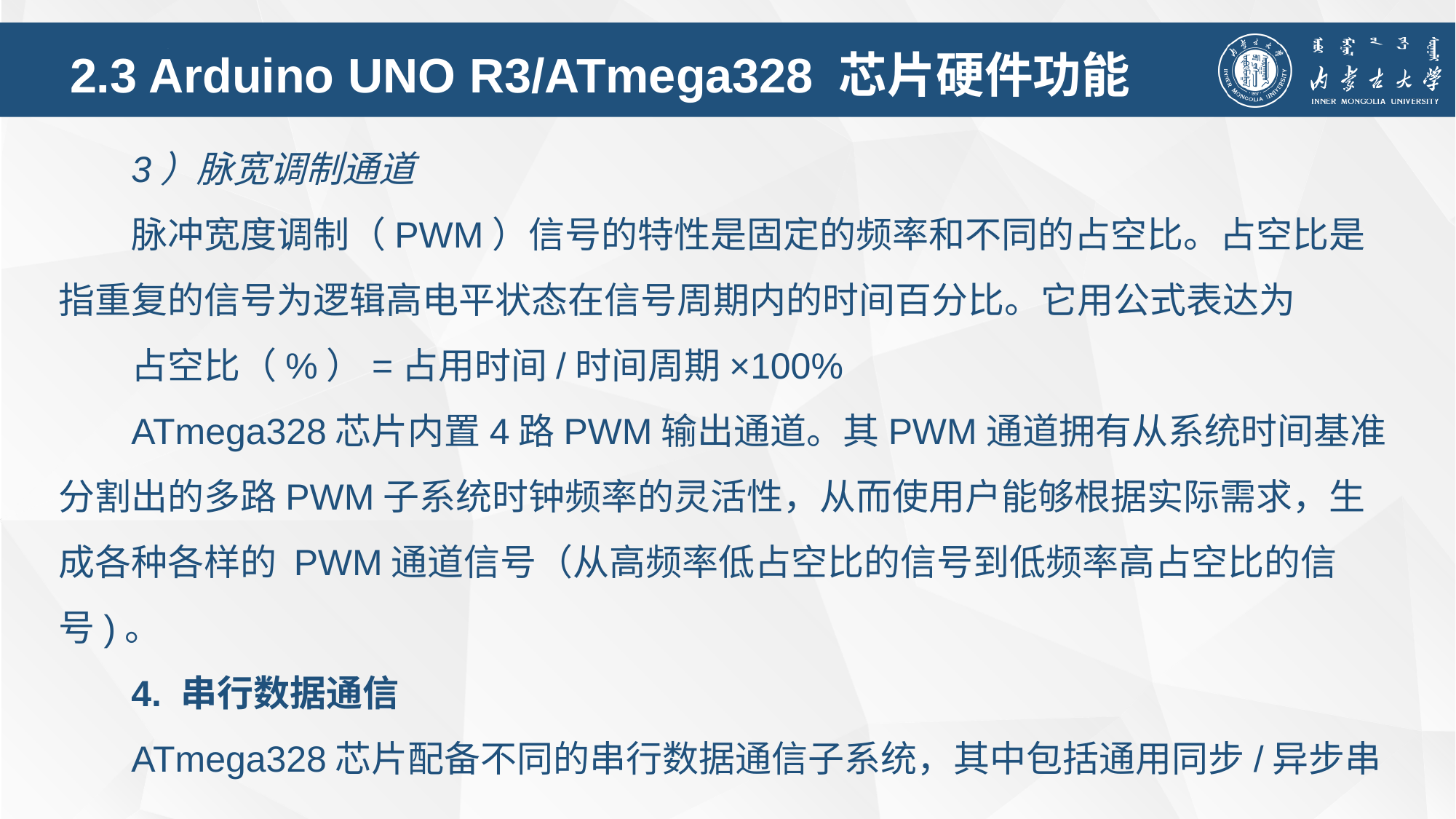

2.3 Arduino UNO R3/ATmega328 芯片硬件功能

3）脉宽调制通道
脉冲宽度调制（PWM）信号的特性是固定的频率和不同的占空比。占空比是指重复的信号为逻辑高电平状态在信号周期内的时间百分比。它用公式表达为
占空比（%）=占用时间/时间周期×100%
ATmega328芯片内置4路PWM输出通道。其PWM通道拥有从系统时间基准分割出的多路PWM子系统时钟频率的灵活性，从而使用户能够根据实际需求，生成各种各样的 PWM通道信号（从高频率低占空比的信号到低频率高占空比的信号)。
4. 串行数据通信
ATmega328芯片配备不同的串行数据通信子系统，其中包括通用同步/异步串